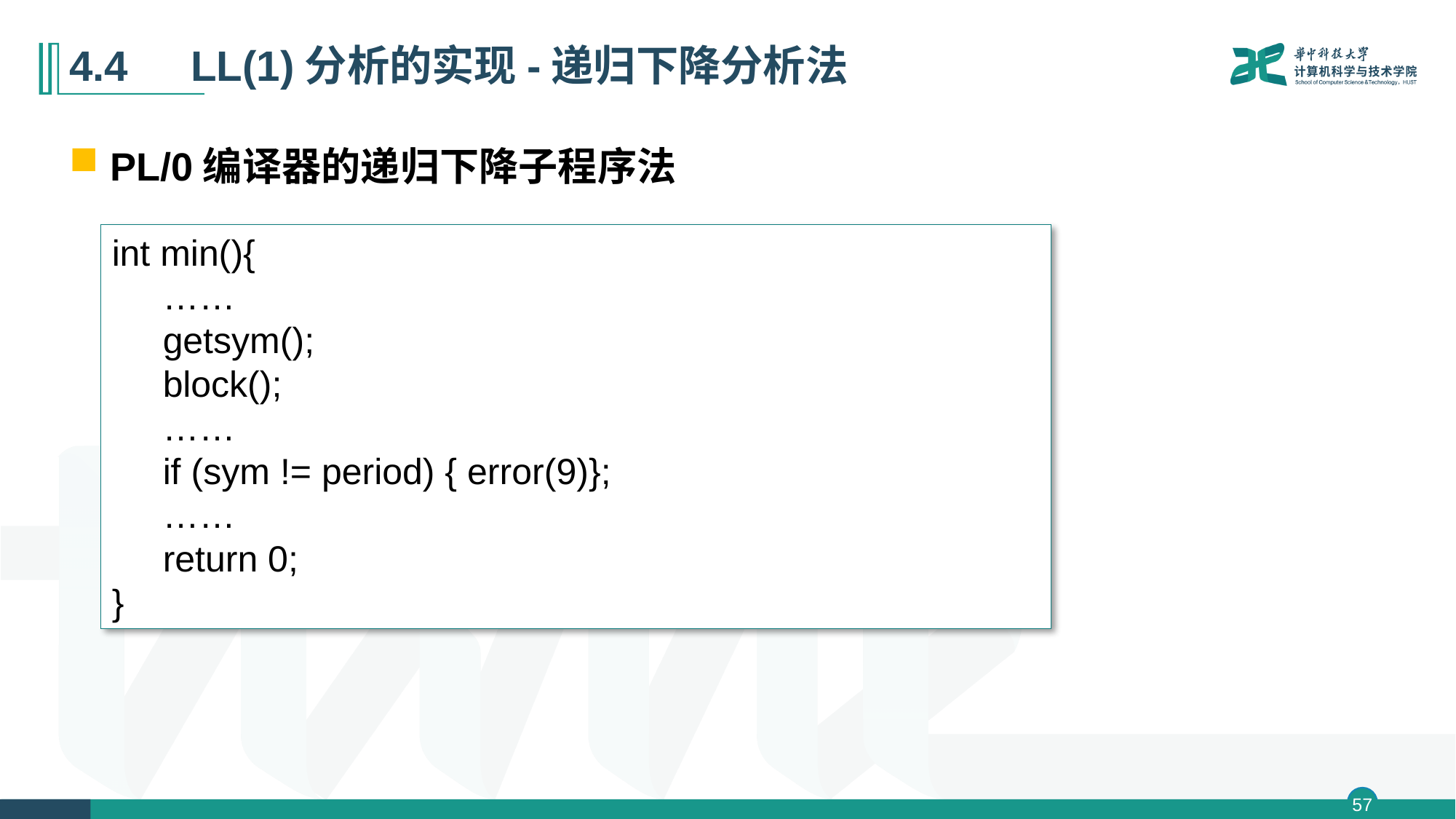

# 4.4　LL(1)分析的实现-递归下降分析法
PL/0编译器的递归下降子程序法

int min(){
     ……
     getsym();
     block();
     ……
     if (sym != period) { error(9)};
     ……
     return 0;
}